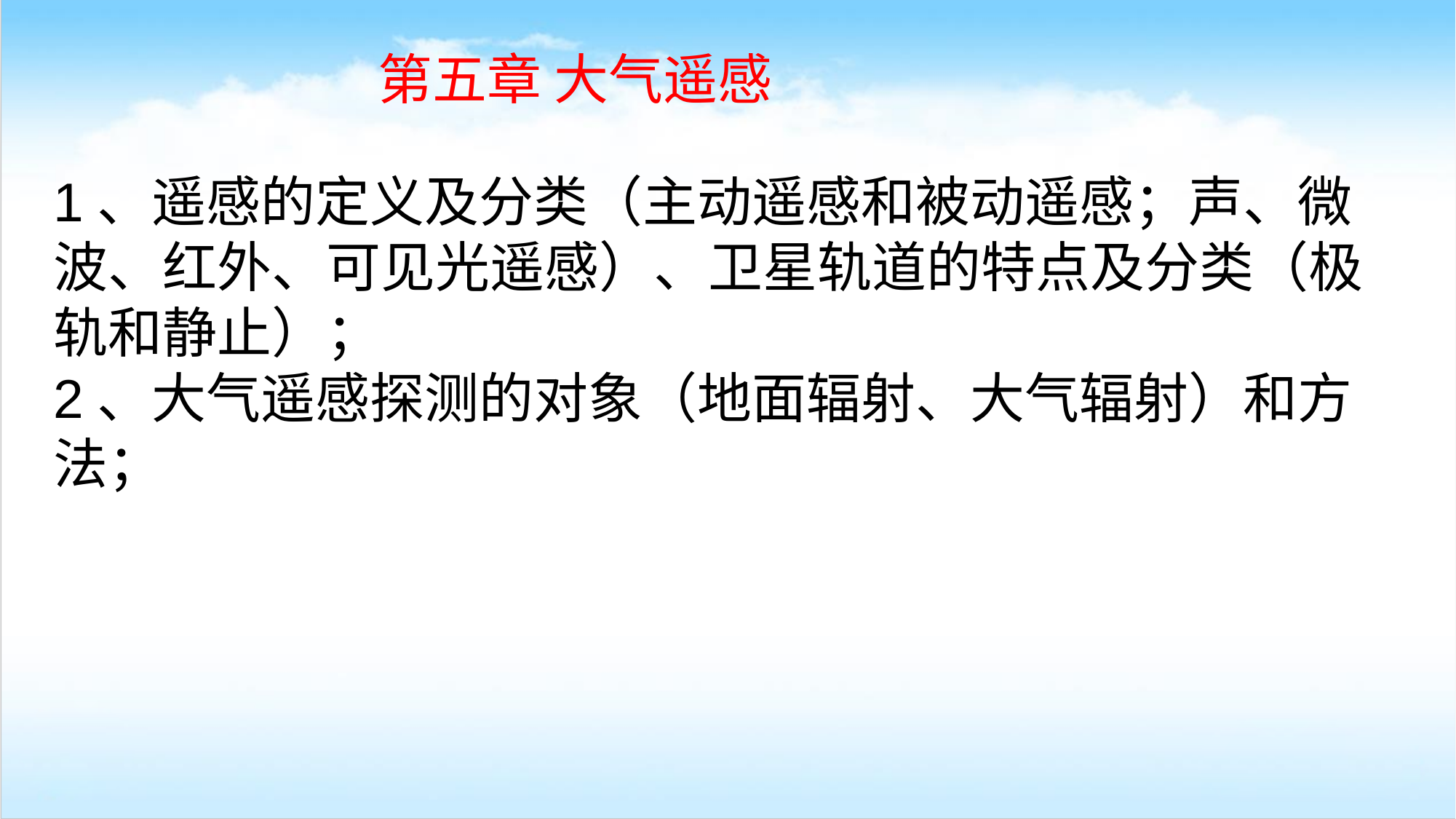

第五章 大气遥感
1、遥感的定义及分类（主动遥感和被动遥感；声、微波、红外、可见光遥感）、卫星轨道的特点及分类（极轨和静止）；
2、大气遥感探测的对象（地面辐射、大气辐射）和方法；